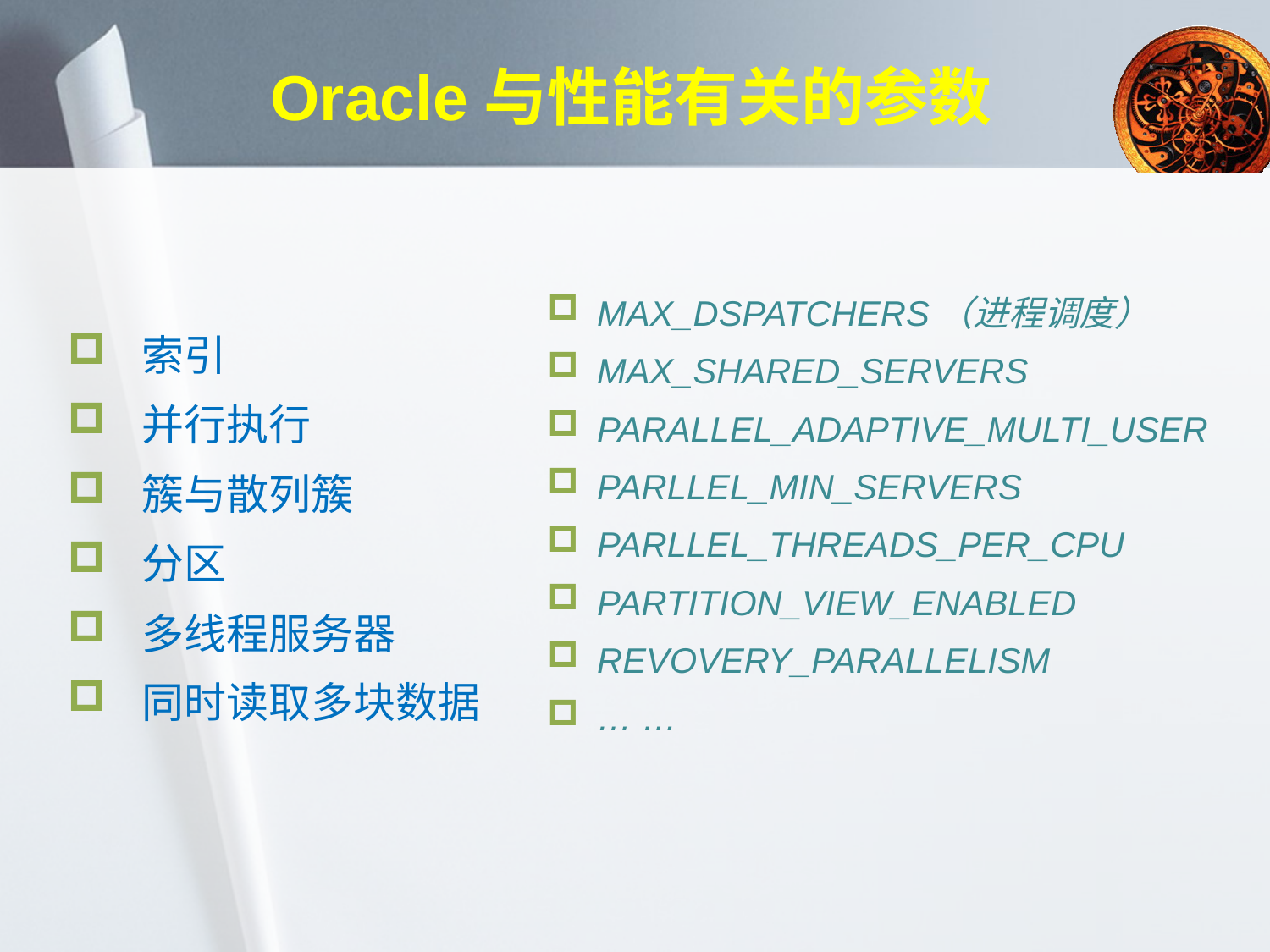

# Oracle与性能有关的参数

索引
并行执行
簇与散列簇
分区
多线程服务器
同时读取多块数据

MAX_DSPATCHERS（进程调度）
MAX_SHARED_SERVERS
PARALLEL_ADAPTIVE_MULTI_USER
PARLLEL_MIN_SERVERS
PARLLEL_THREADS_PER_CPU
PARTITION_VIEW_ENABLED
REVOVERY_PARALLELISM
… …